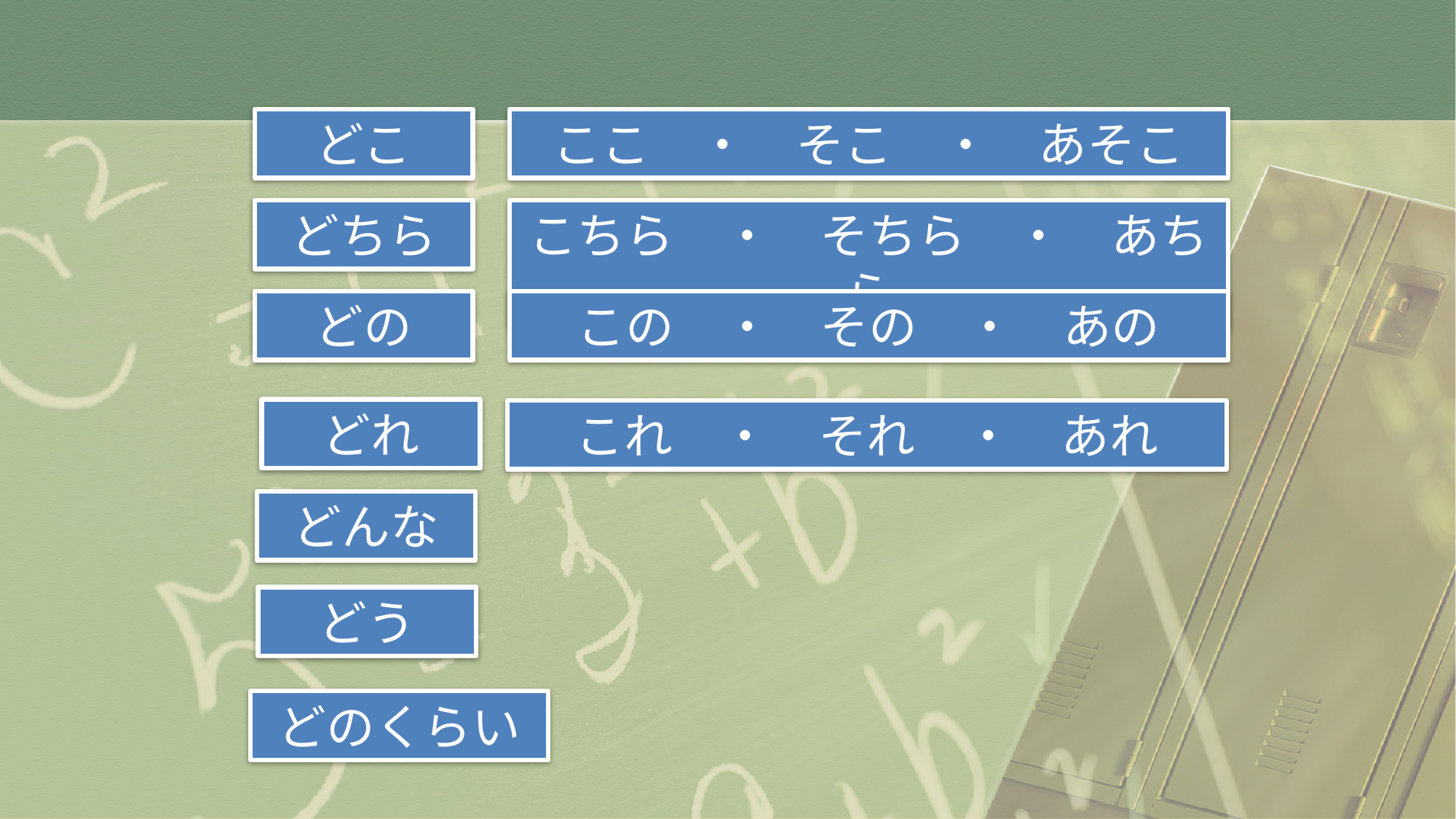

どこ
ここ　・　そこ　・　あそこ
どちら
こちら　・　そちら　・　あちら
どの
この　・　その　・　あの
どれ
これ　・　それ　・　あれ
どんな
どう
どのくらい